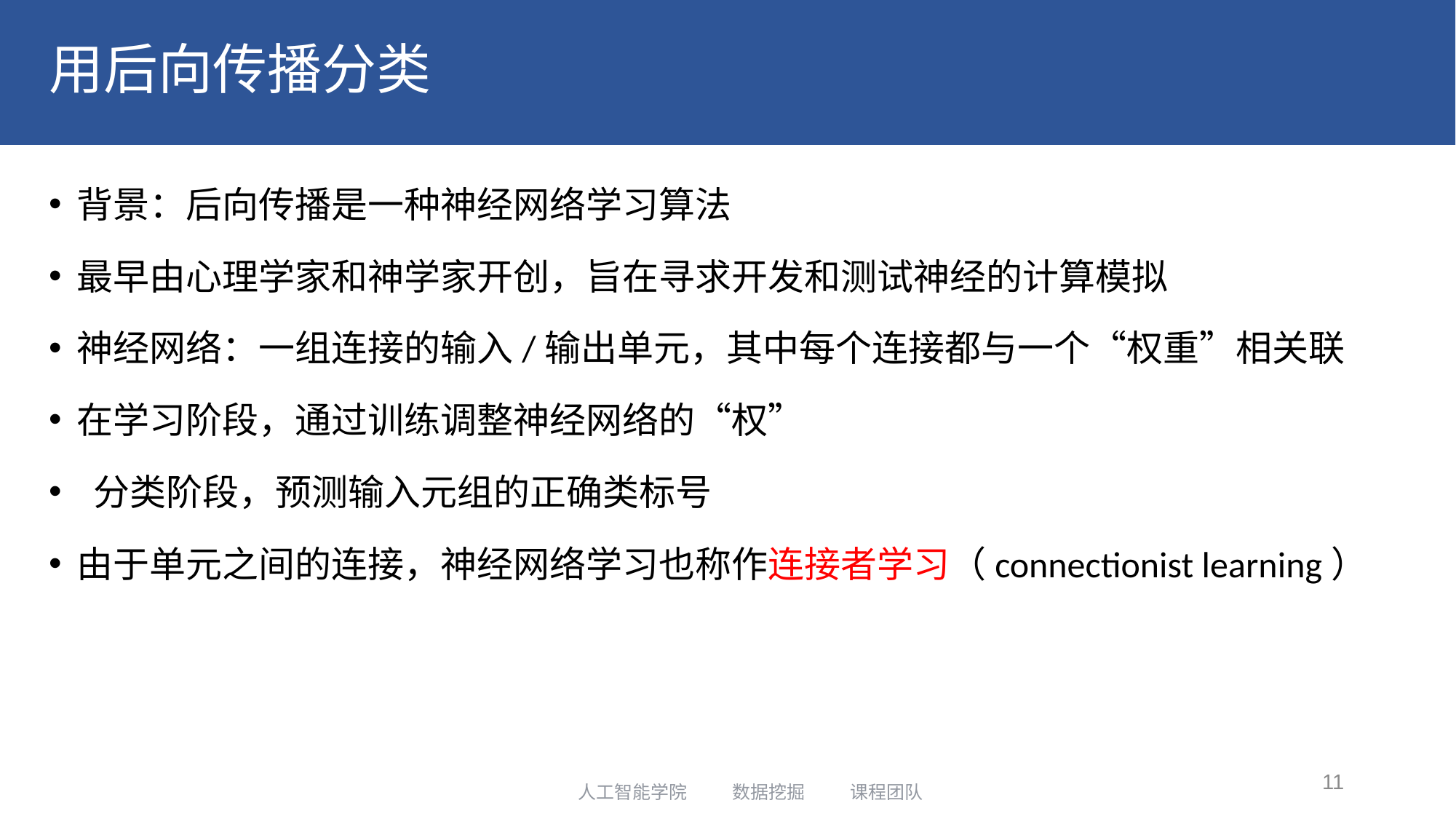

# 用后向传播分类
背景：后向传播是一种神经网络学习算法
最早由心理学家和神学家开创，旨在寻求开发和测试神经的计算模拟
神经网络：一组连接的输入/输出单元，其中每个连接都与一个“权重”相关联
在学习阶段，通过训练调整神经网络的“权”
 分类阶段，预测输入元组的正确类标号
由于单元之间的连接，神经网络学习也称作连接者学习（connectionist learning）
11
人工智能学院        数据挖掘        课程团队